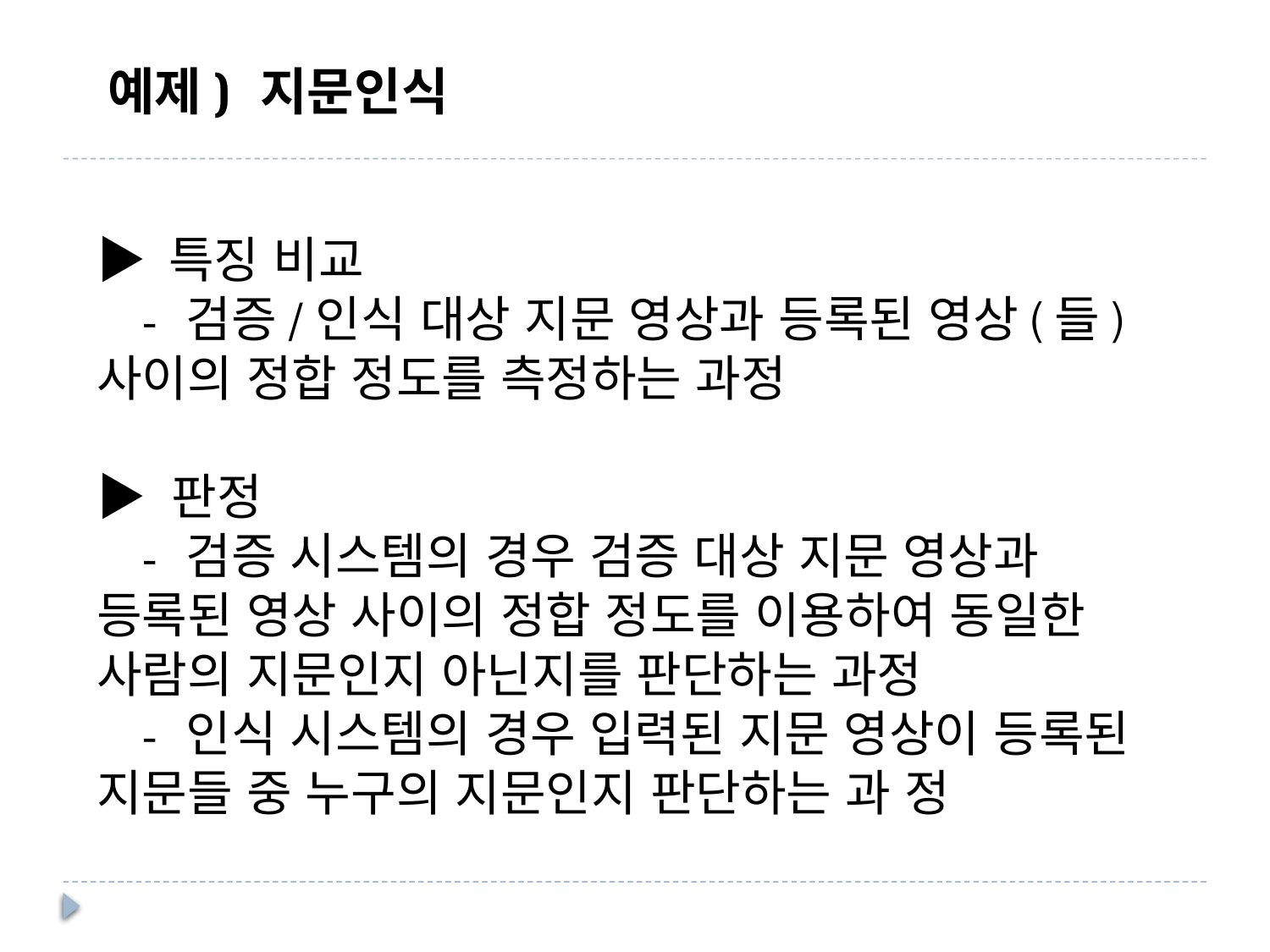

예제) 지문인식
▶ 특징 비교
   - 검증/인식 대상 지문 영상과 등록된 영상(들) 사이의 정합 정도를 측정하는 과정
▶ 판정
   - 검증 시스템의 경우 검증 대상 지문 영상과 등록된 영상 사이의 정합 정도를 이용하여 동일한 사람의 지문인지 아닌지를 판단하는 과정
   - 인식 시스템의 경우 입력된 지문 영상이 등록된 지문들 중 누구의 지문인지 판단하는 과 정